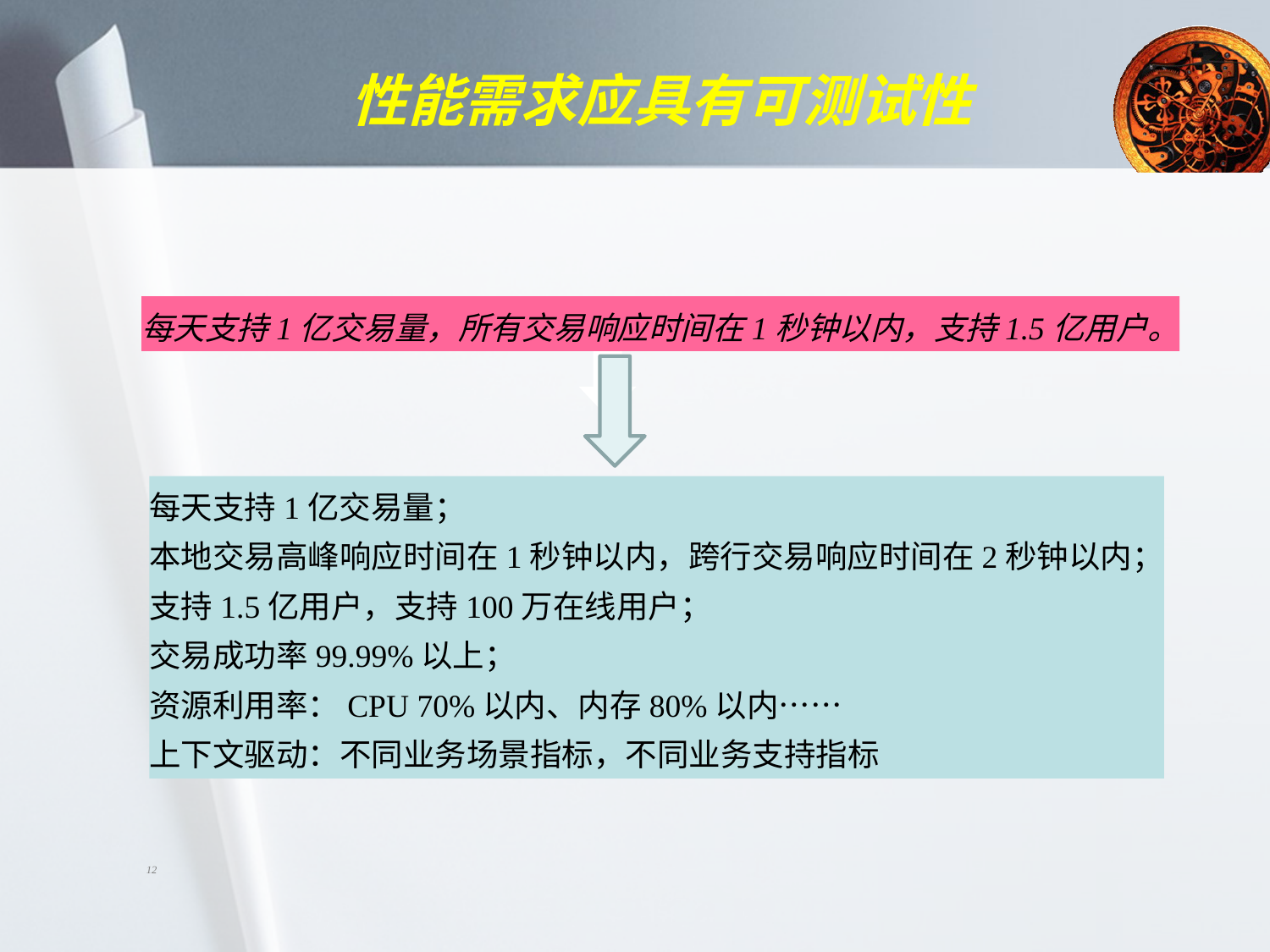

性能需求应具有可测试性
每天支持1亿交易量，所有交易响应时间在1秒钟以内，支持1.5亿用户。

每天支持1亿交易量；
本地交易高峰响应时间在1秒钟以内，跨行交易响应时间在2秒钟以内；
支持1.5亿用户，支持100万在线用户；
交易成功率99.99%以上；
资源利用率：CPU 70%以内、内存80%以内……
上下文驱动：不同业务场景指标，不同业务支持指标
12